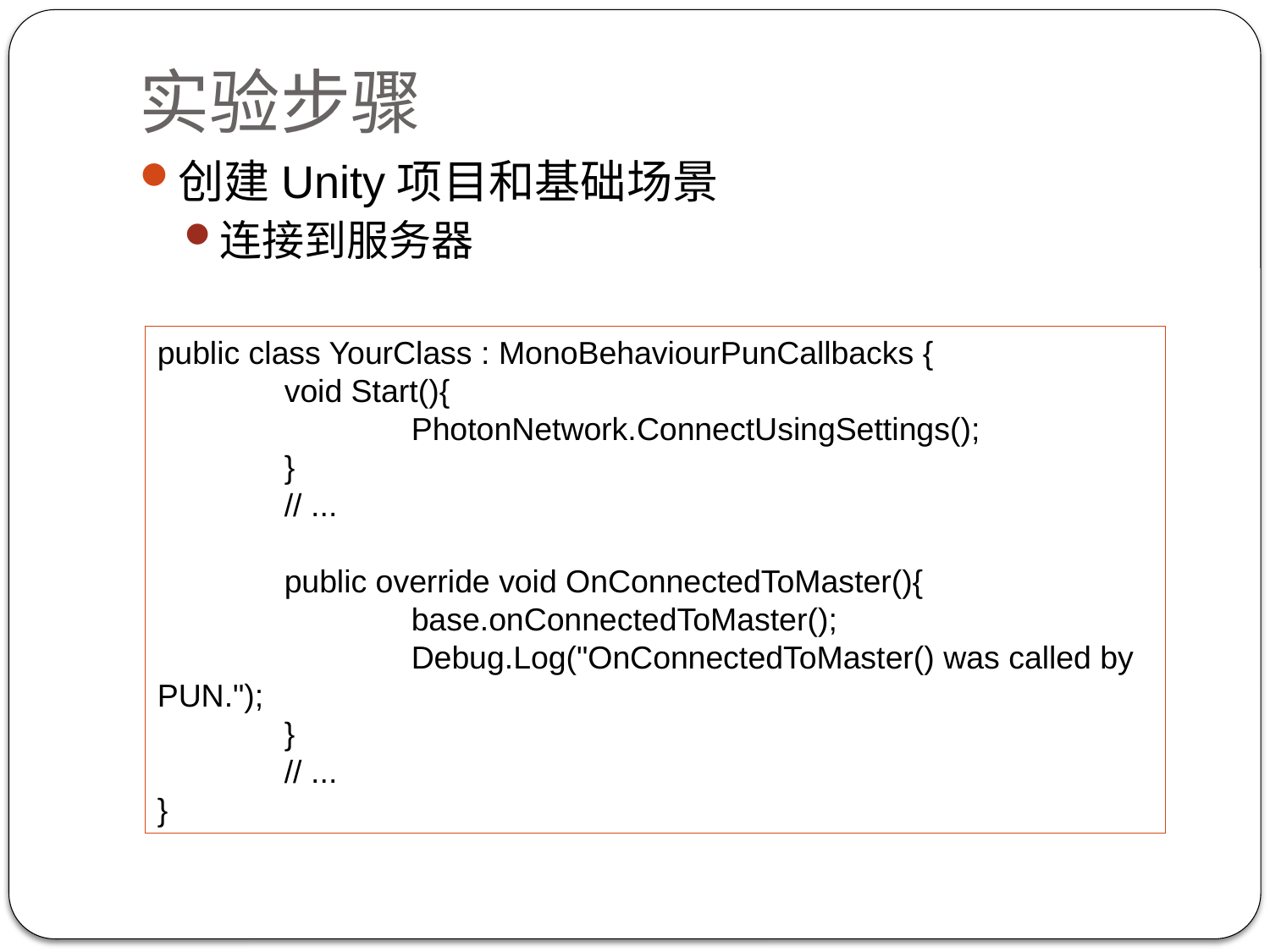

# 实验步骤
创建Unity项目和基础场景
连接到服务器
public class YourClass : MonoBehaviourPunCallbacks {
	void Start(){
		PhotonNetwork.ConnectUsingSettings();
	}
	// ...

	public override void OnConnectedToMaster(){
		base.onConnectedToMaster();
		Debug.Log("OnConnectedToMaster() was called by PUN.");
	}
	// ...
}